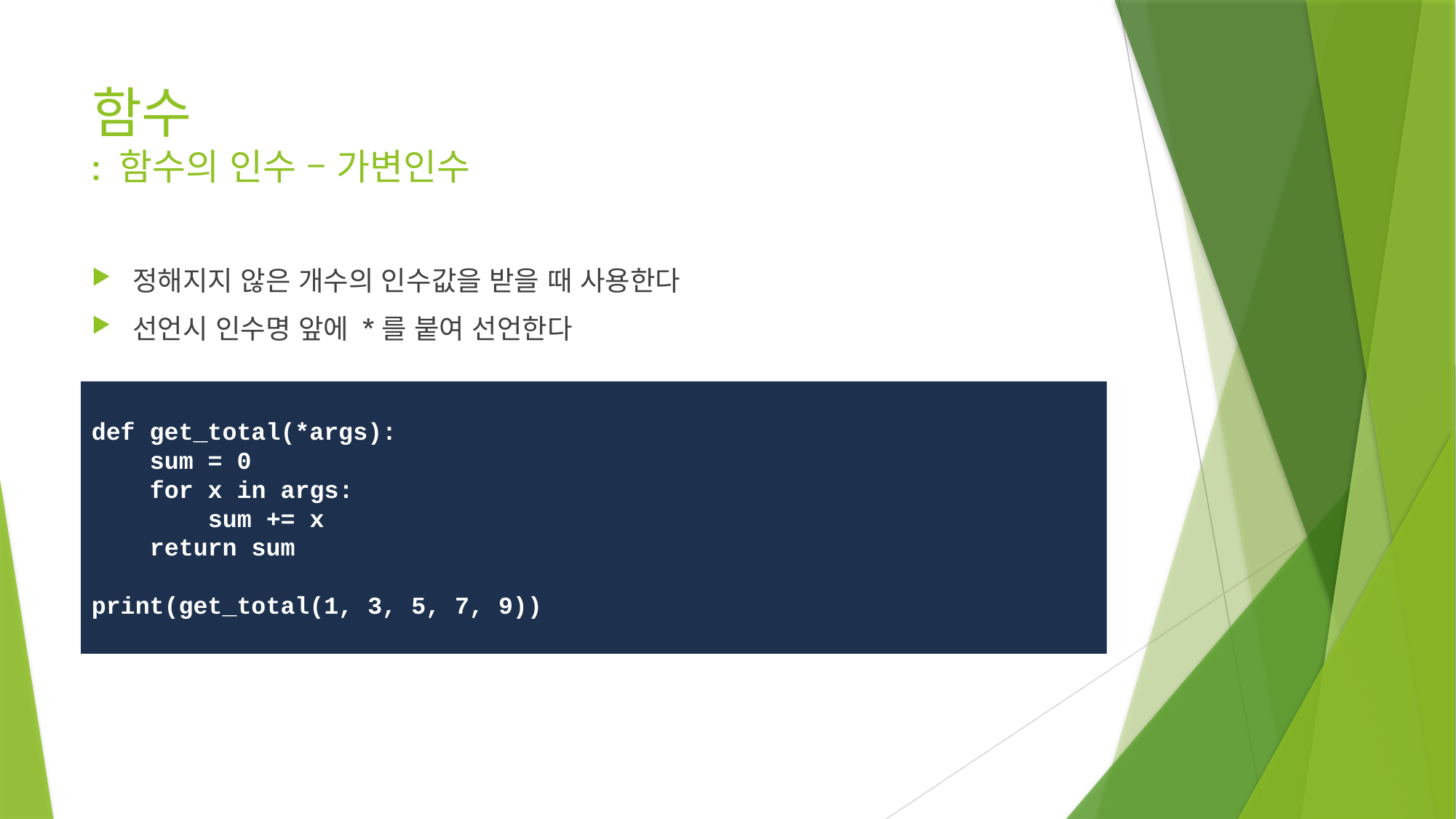

# 함수 : 함수의 인수 – 가변인수
정해지지 않은 개수의 인수값을 받을 때 사용한다
선언시 인수명 앞에 *를 붙여 선언한다

def get_total(*args):
    sum = 0
    for x in args:
        sum += x
    return sum
print(get_total(1, 3, 5, 7, 9))